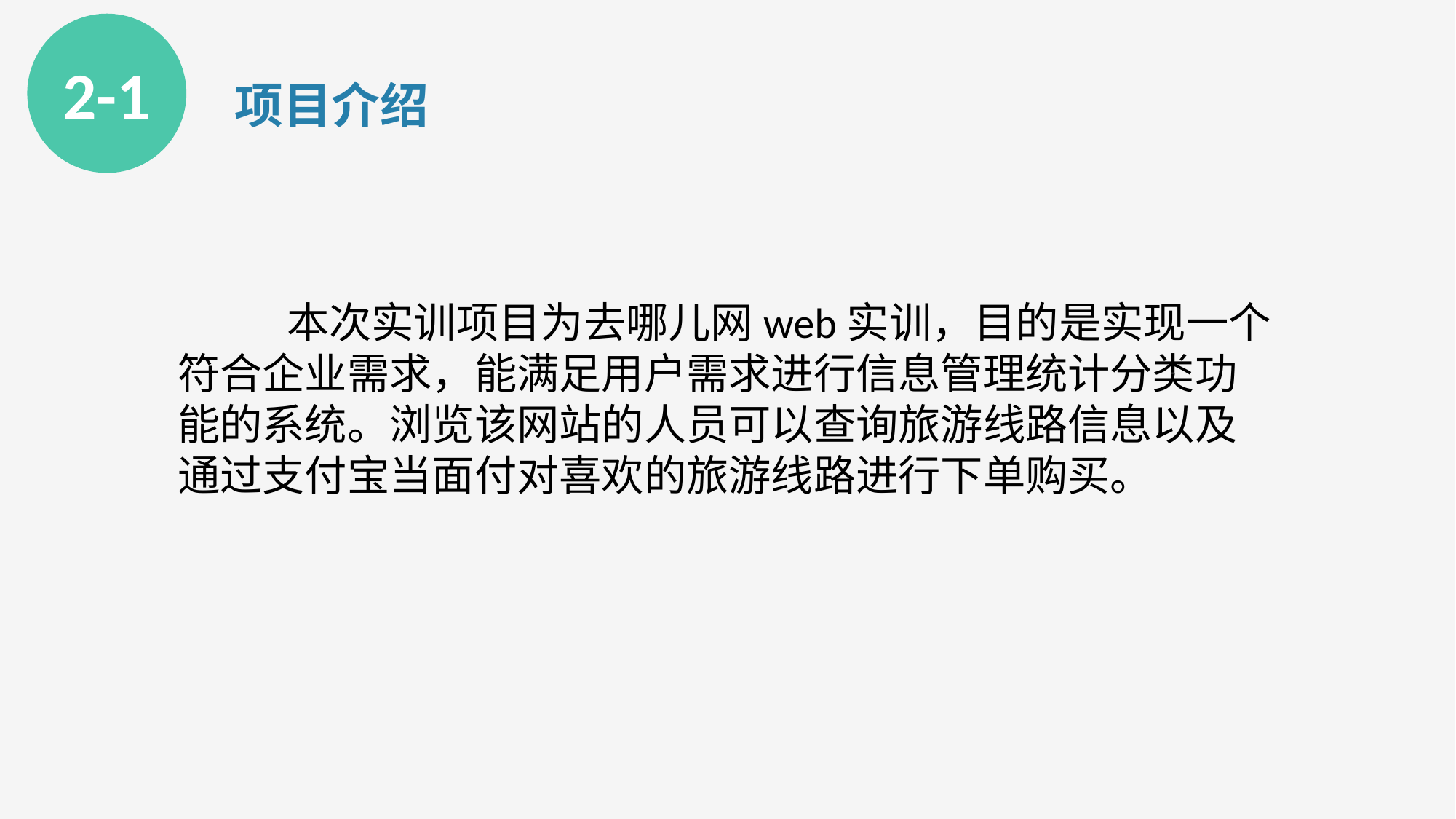

2-1
项目介绍
	本次实训项目为去哪儿网web实训，目的是实现一个符合企业需求，能满足用户需求进行信息管理统计分类功能的系统。浏览该网站的人员可以查询旅游线路信息以及通过支付宝当面付对喜欢的旅游线路进行下单购买。